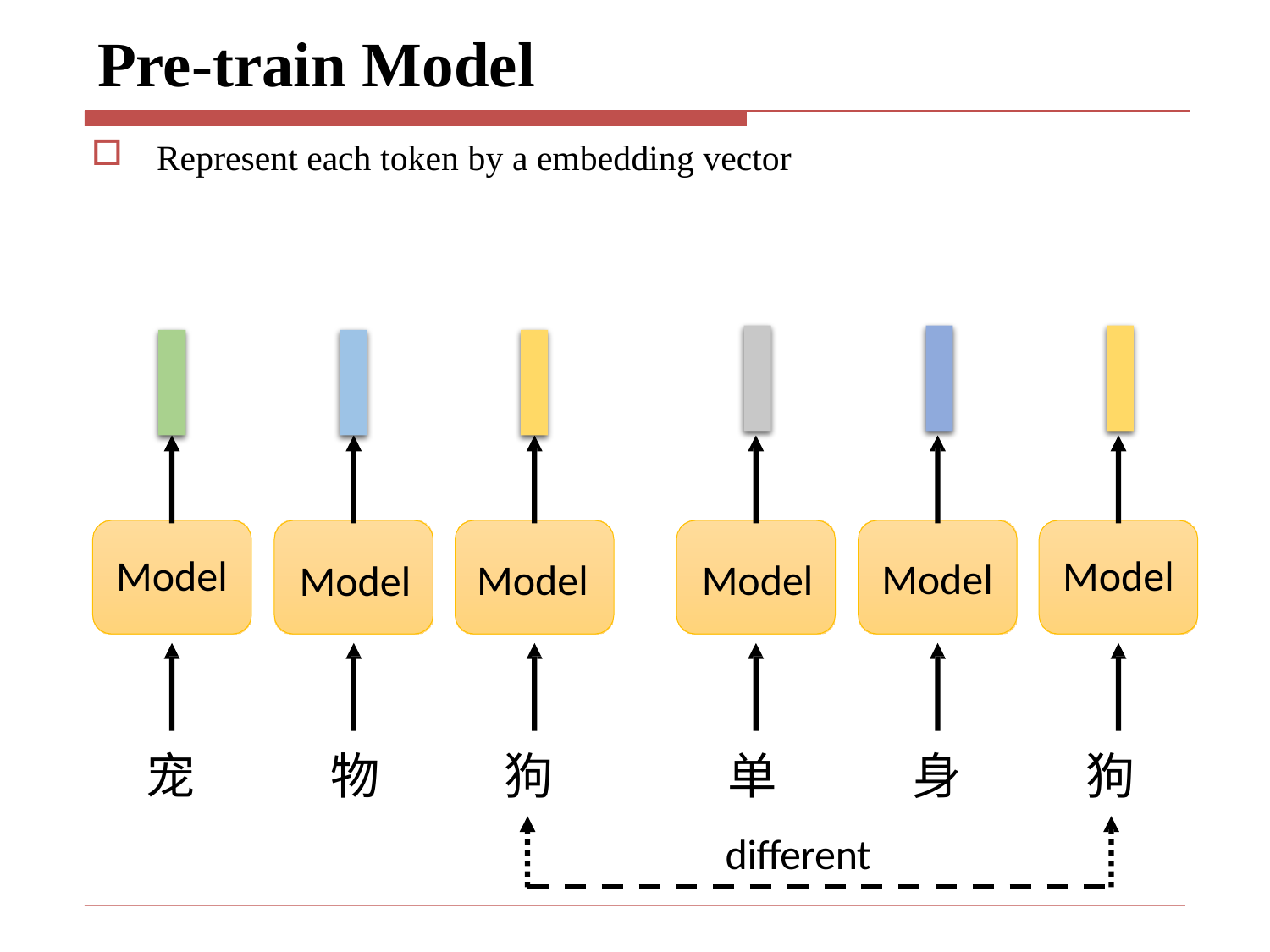

# Pre-train Model
Represent each token by a embedding vector

Model
Model
Model
Model
Model
Model

different
宠
物
狗
单
身
狗